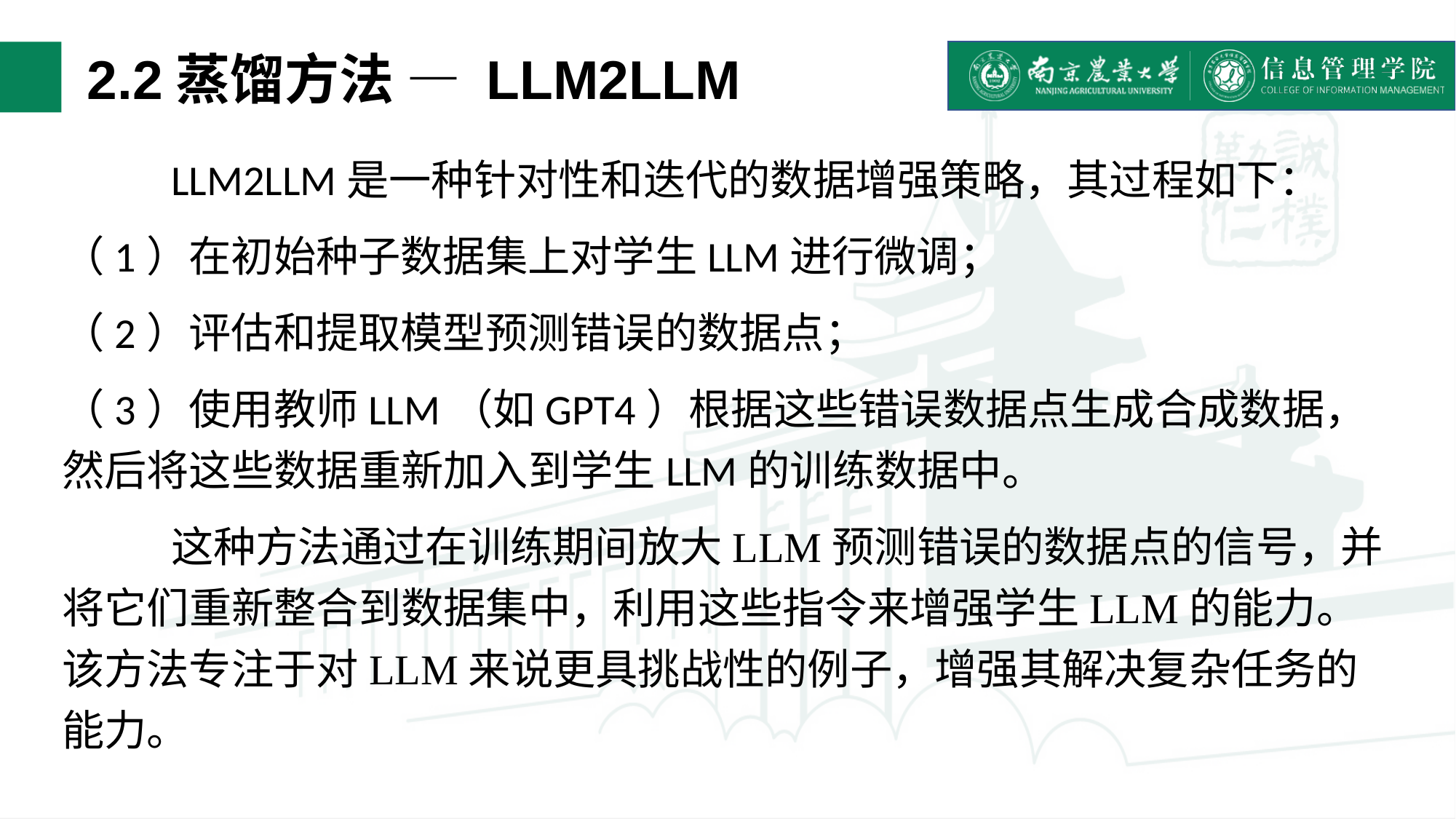

# 2.2蒸馏方法 — LLM2LLM
	LLM2LLM是一种针对性和迭代的数据增强策略，其过程如下：
（1）在初始种子数据集上对学生LLM进行微调；
（2）评估和提取模型预测错误的数据点；
（3）使用教师LLM（如GPT4）根据这些错误数据点生成合成数据，然后将这些数据重新加入到学生LLM的训练数据中。
	这种方法通过在训练期间放大LLM预测错误的数据点的信号，并将它们重新整合到数据集中，利用这些指令来增强学生LLM的能力。该方法专注于对LLM来说更具挑战性的例子，增强其解决复杂任务的能力。